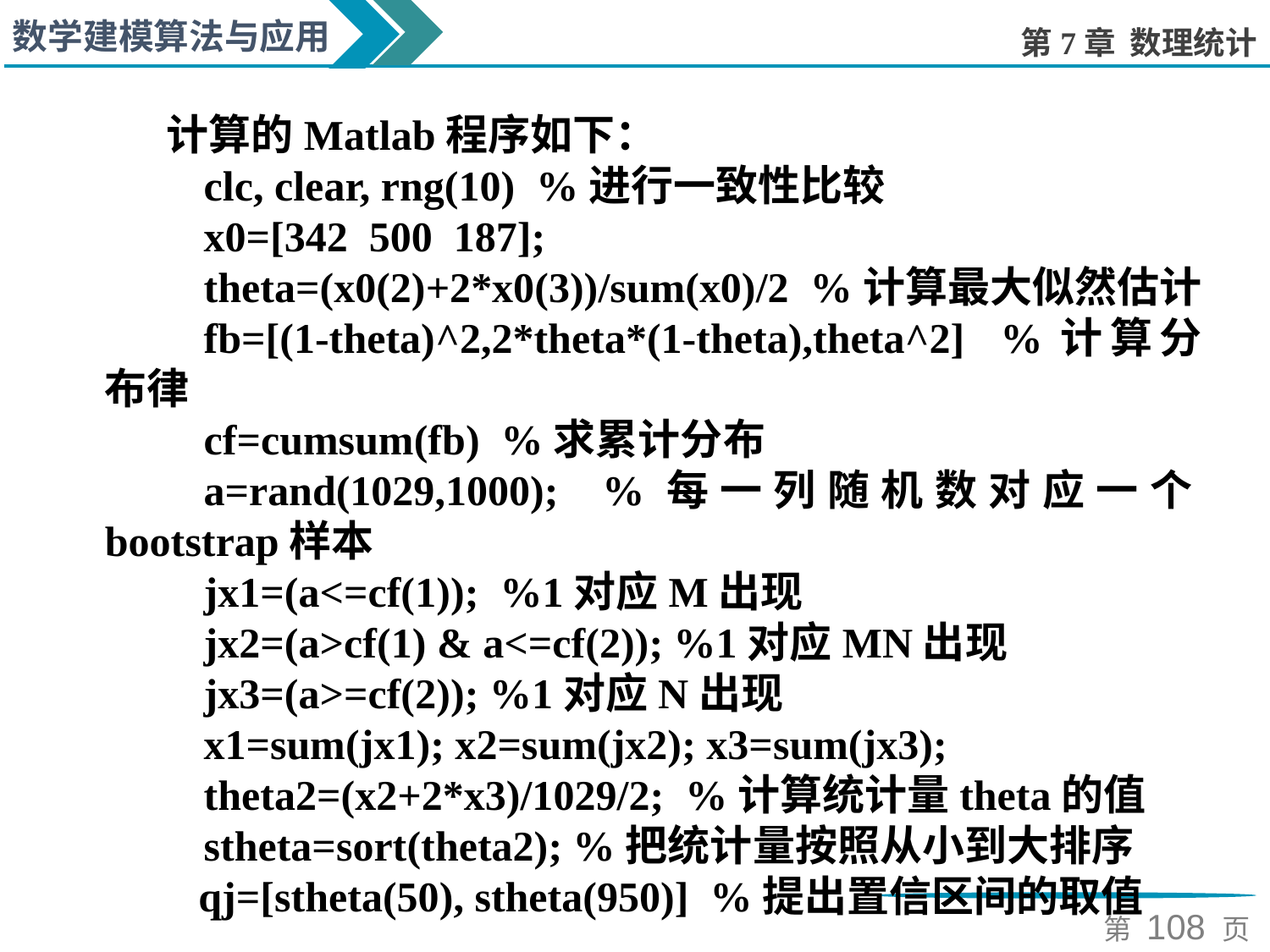

计算的Matlab程序如下：
clc, clear, rng(10)  %进行一致性比较
x0=[342  500  187];
theta=(x0(2)+2*x0(3))/sum(x0)/2  %计算最大似然估计
fb=[(1-theta)^2,2*theta*(1-theta),theta^2]  %计算分布律
cf=cumsum(fb)  %求累计分布
a=rand(1029,1000);  %每一列随机数对应一个bootstrap样本
jx1=(a<=cf(1));  %1对应M出现
jx2=(a>cf(1) & a<=cf(2)); %1对应MN出现
jx3=(a>=cf(2)); %1对应N出现
x1=sum(jx1); x2=sum(jx2); x3=sum(jx3);
theta2=(x2+2*x3)/1029/2;  %计算统计量theta的值
stheta=sort(theta2); %把统计量按照从小到大排序
   qj=[stheta(50), stheta(950)]  %提出置信区间的取值